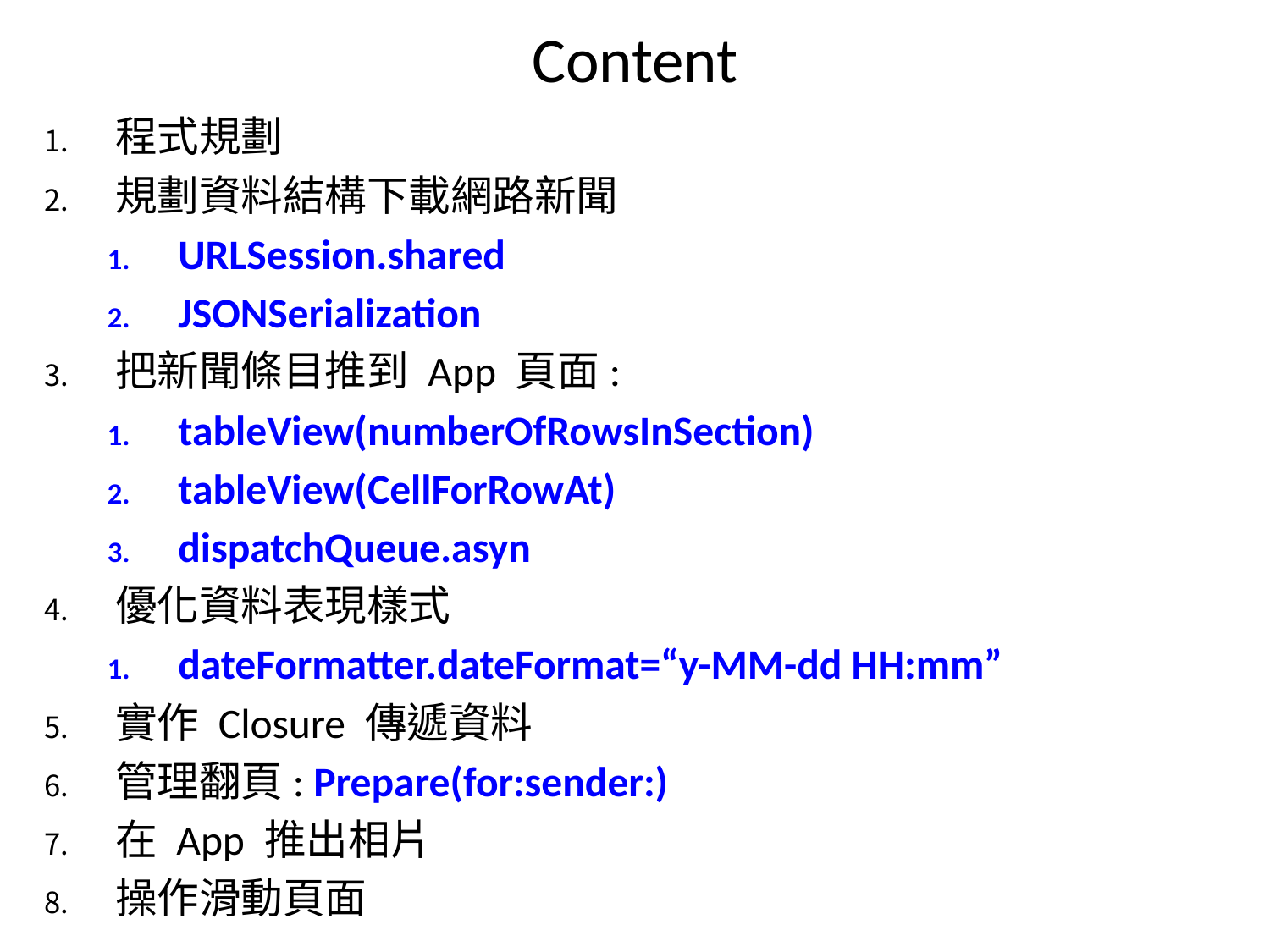

# Content
程式規劃
規劃資料結構下載網路新聞
URLSession.shared
JSONSerialization
把新聞條目推到 App 頁面:
tableView(numberOfRowsInSection)
tableView(CellForRowAt)
dispatchQueue.asyn
優化資料表現樣式
dateFormatter.dateFormat=“y-MM-dd HH:mm”
實作 Closure 傳遞資料
管理翻頁: Prepare(for:sender:)
在 App 推出相片
操作滑動頁面